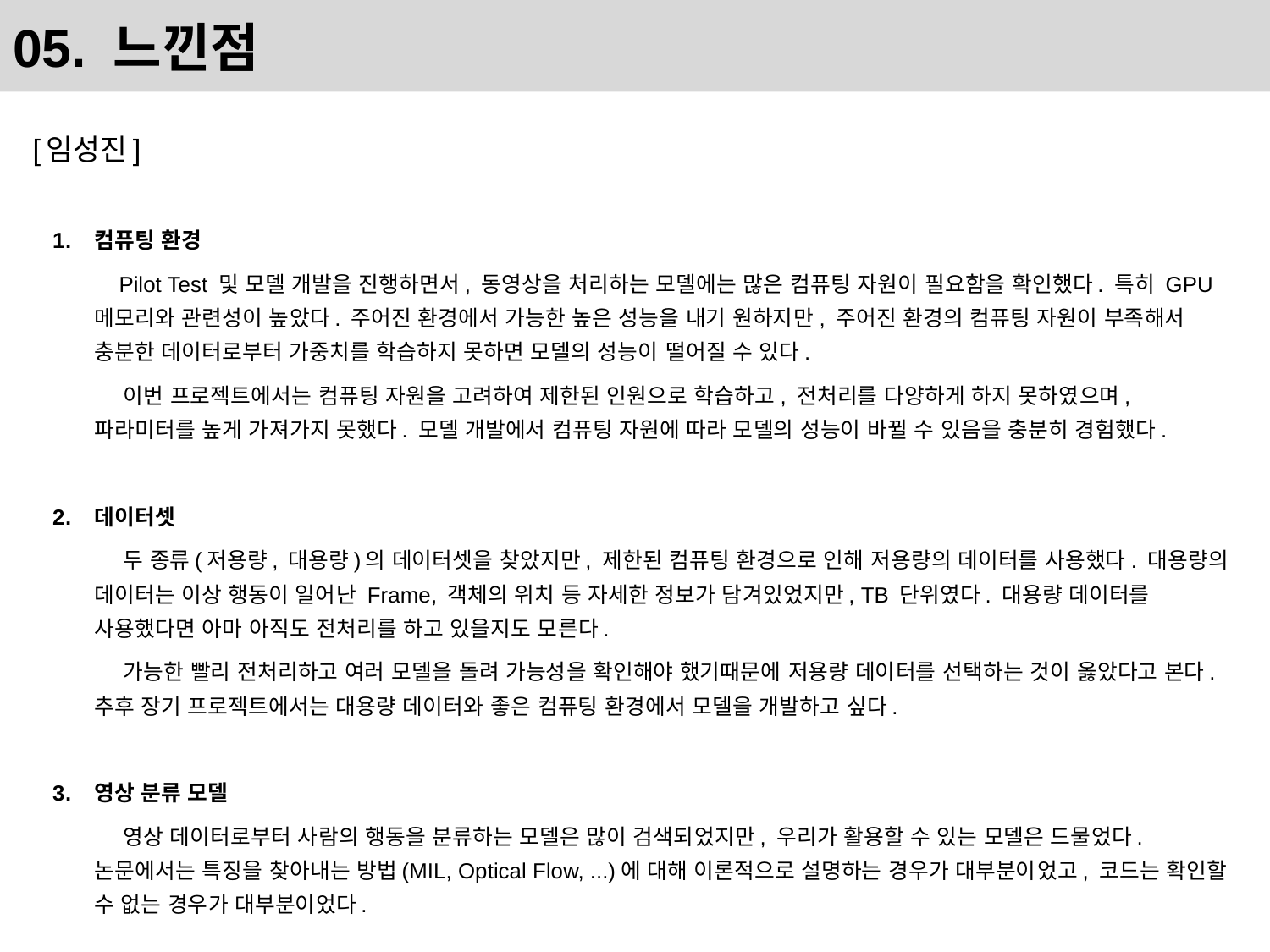

# 05. 느낀점
[임성진]

컴퓨팅 환경
    Pilot Test 및 모델 개발을 진행하면서, 동영상을 처리하는 모델에는 많은 컴퓨팅 자원이 필요함을 확인했다. 특히 GPU 메모리와 관련성이 높았다. 주어진 환경에서 가능한 높은 성능을 내기 원하지만, 주어진 환경의 컴퓨팅 자원이 부족해서 충분한 데이터로부터 가중치를 학습하지 못하면 모델의 성능이 떨어질 수 있다.
    이번 프로젝트에서는 컴퓨팅 자원을 고려하여 제한된 인원으로 학습하고, 전처리를 다양하게 하지 못하였으며, 파라미터를 높게 가져가지 못했다. 모델 개발에서 컴퓨팅 자원에 따라 모델의 성능이 바뀔 수 있음을 충분히 경험했다.

데이터셋
    두 종류(저용량, 대용량)의 데이터셋을 찾았지만, 제한된 컴퓨팅 환경으로 인해 저용량의 데이터를 사용했다. 대용량의 데이터는 이상 행동이 일어난 Frame, 객체의 위치 등 자세한 정보가 담겨있었지만, TB 단위였다. 대용량 데이터를 사용했다면 아마 아직도 전처리를 하고 있을지도 모른다.
    가능한 빨리 전처리하고 여러 모델을 돌려 가능성을 확인해야 했기때문에 저용량 데이터를 선택하는 것이 옳았다고 본다. 추후 장기 프로젝트에서는 대용량 데이터와 좋은 컴퓨팅 환경에서 모델을 개발하고 싶다.

영상 분류 모델
    영상 데이터로부터 사람의 행동을 분류하는 모델은 많이 검색되었지만, 우리가 활용할 수 있는 모델은 드물었다. 논문에서는 특징을 찾아내는 방법(MIL, Optical Flow, ...)에 대해 이론적으로 설명하는 경우가 대부분이었고, 코드는 확인할 수 없는 경우가 대부분이었다.